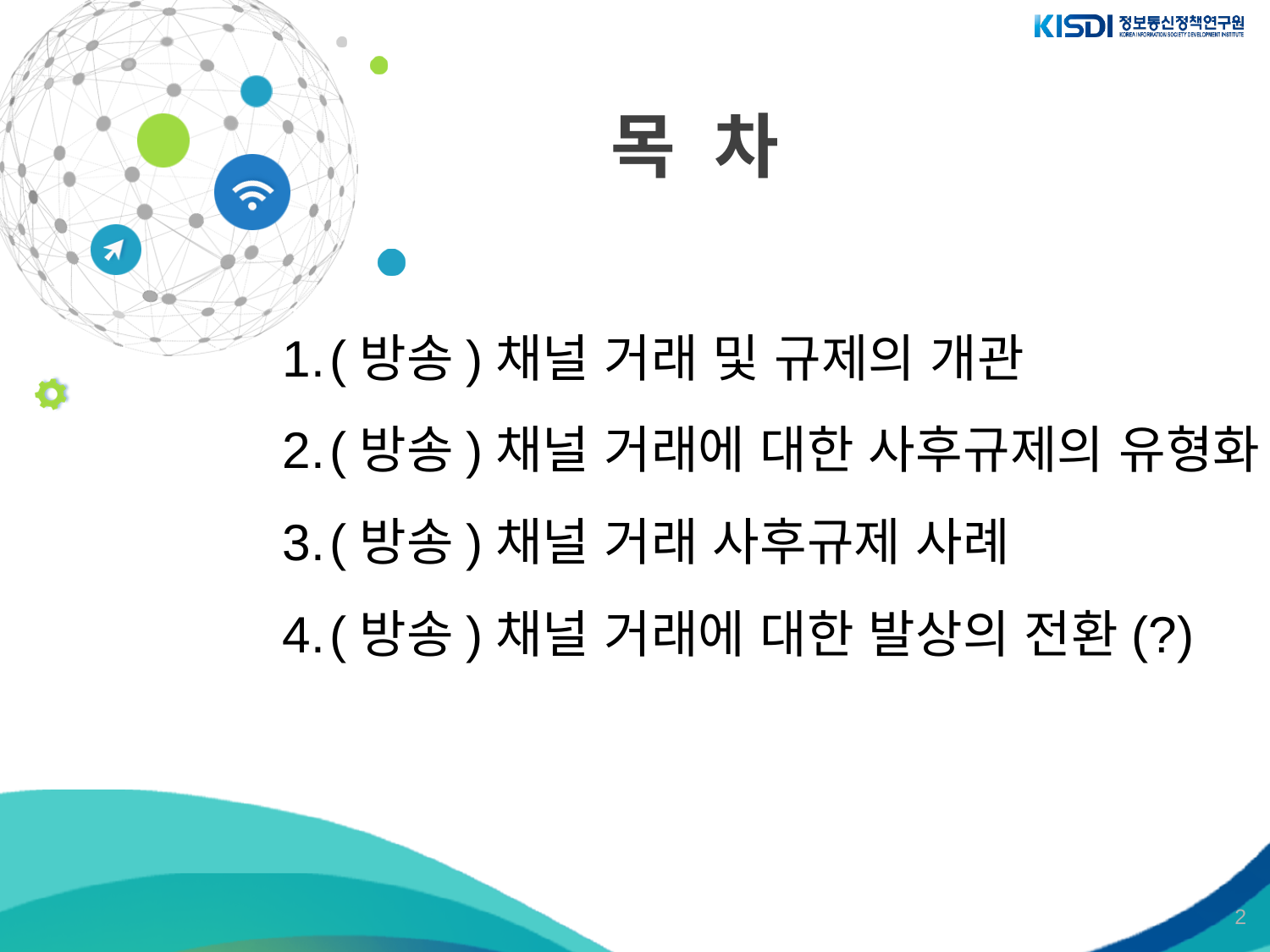

# 목  차
(방송)채널 거래 및 규제의 개관
(방송)채널 거래에 대한 사후규제의 유형화
(방송)채널 거래 사후규제 사례
(방송)채널 거래에 대한 발상의 전환(?)
2